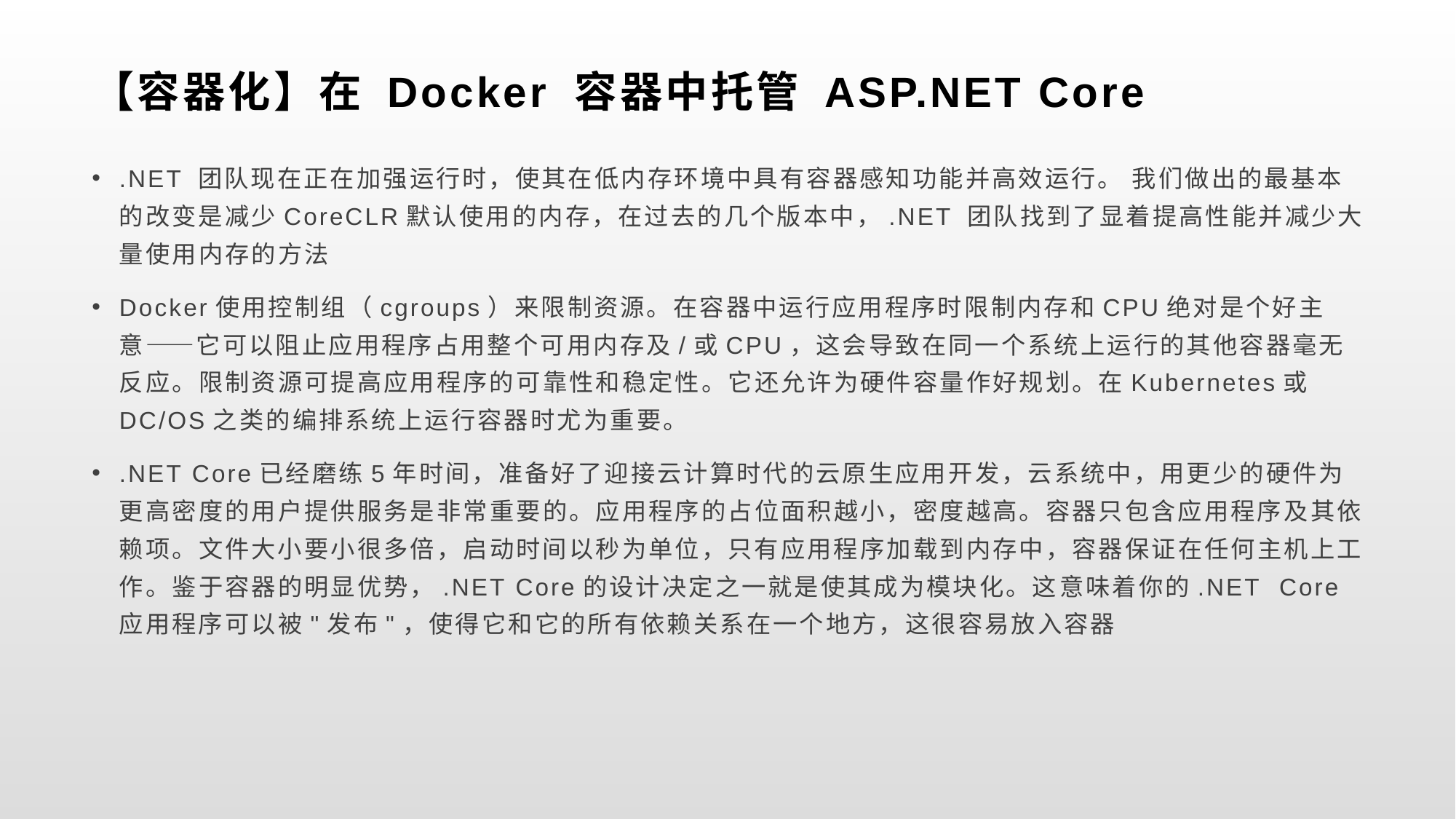

# 【容器化】在 Docker 容器中托管 ASP.NET Core
.NET 团队现在正在加强运行时，使其在低内存环境中具有容器感知功能并高效运行。 我们做出的最基本的改变是减少CoreCLR默认使用的内存，在过去的几个版本中，.NET 团队找到了显着提高性能并减少大量使用内存的方法
Docker使用控制组（cgroups）来限制资源。在容器中运行应用程序时限制内存和CPU绝对是个好主意――它可以阻止应用程序占用整个可用内存及/或CPU，这会导致在同一个系统上运行的其他容器毫无反应。限制资源可提高应用程序的可靠性和稳定性。它还允许为硬件容量作好规划。在Kubernetes或DC/OS之类的编排系统上运行容器时尤为重要。
.NET Core已经磨练5年时间，准备好了迎接云计算时代的云原生应用开发，云系统中，用更少的硬件为更高密度的用户提供服务是非常重要的。应用程序的占位面积越小，密度越高。容器只包含应用程序及其依赖项。文件大小要小很多倍，启动时间以秒为单位，只有应用程序加载到内存中，容器保证在任何主机上工作。鉴于容器的明显优势，.NET Core的设计决定之一就是使其成为模块化。这意味着你的.NET  Core应用程序可以被"发布"，使得它和它的所有依赖关系在一个地方，这很容易放入容器